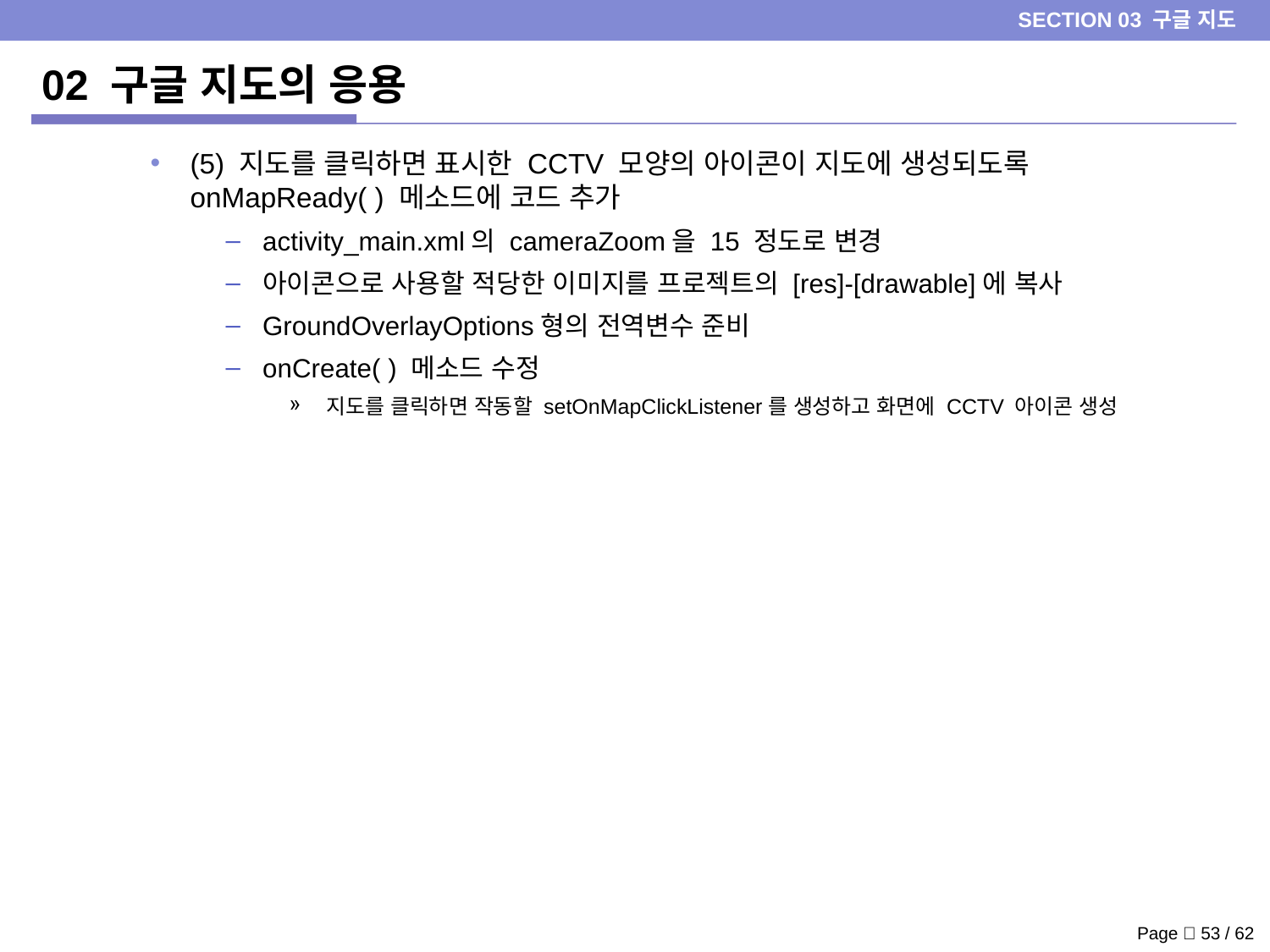

SECTION 03 구글 지도
# 02 구글 지도의 응용
(5) 지도를 클릭하면 표시한 CCTV 모양의 아이콘이 지도에 생성되도록 onMapReady( ) 메소드에 코드 추가
activity_main.xml의 cameraZoom을 15 정도로 변경
아이콘으로 사용할 적당한 이미지를 프로젝트의 [res]-[drawable]에 복사
GroundOverlayOptions형의 전역변수 준비
onCreate( ) 메소드 수정
지도를 클릭하면 작동할 setOnMapClickListener를 생성하고 화면에 CCTV 아이콘 생성